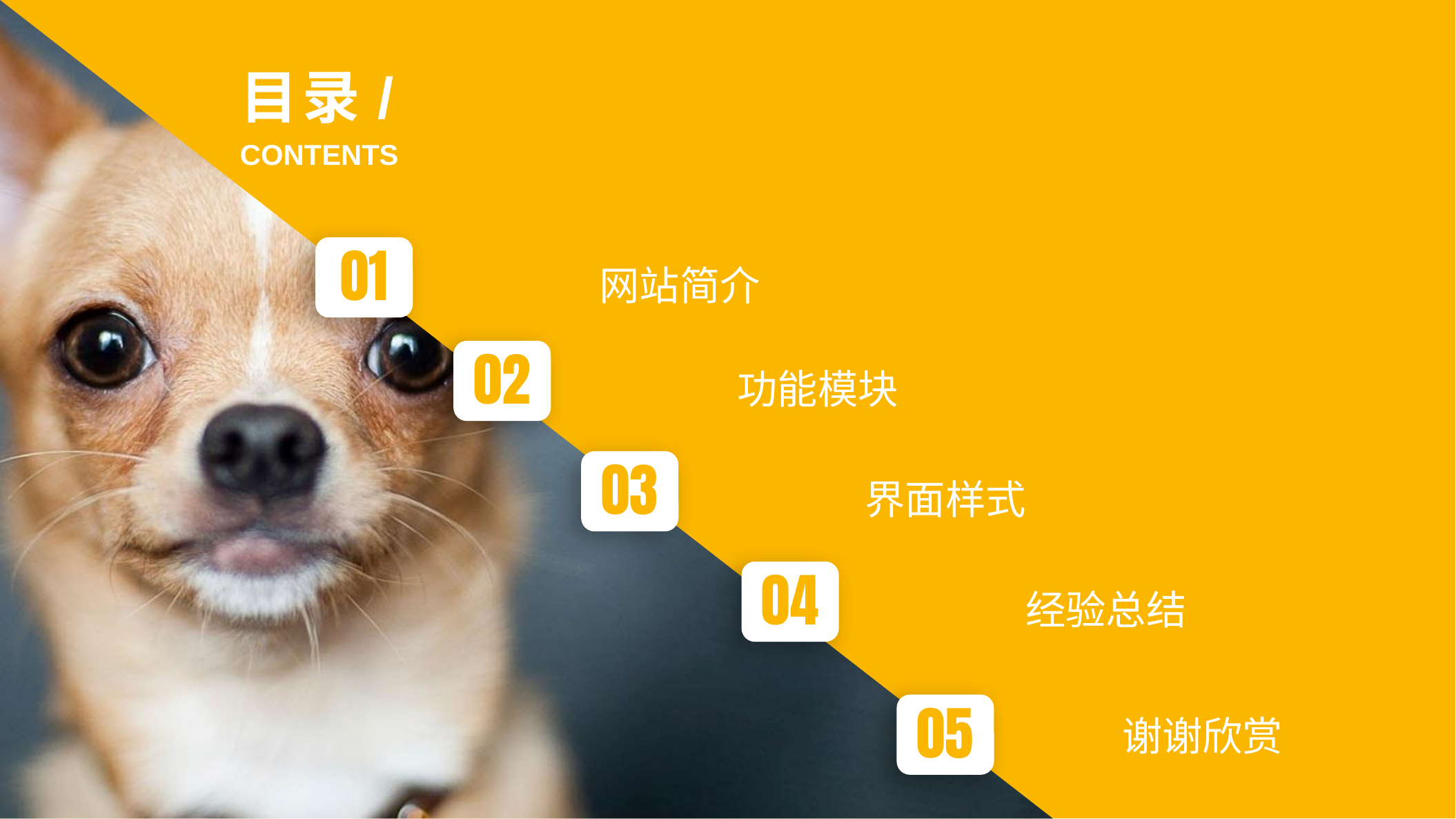

目录/contents
01
网站简介
02
功能模块
03
界面样式
04
经验总结
05
谢谢欣赏